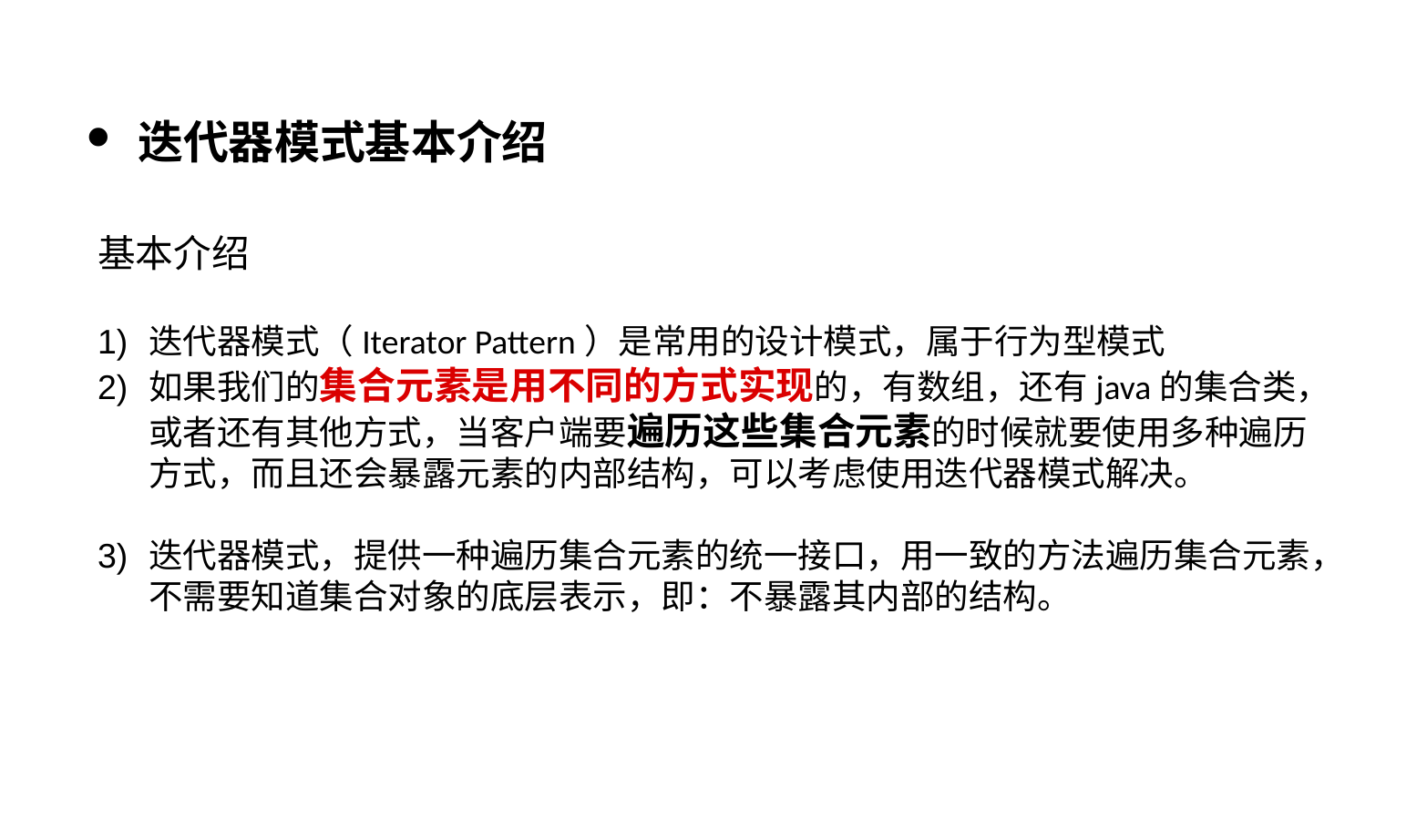

迭代器模式基本介绍

基本介绍

迭代器模式（Iterator Pattern）是常用的设计模式，属于行为型模式
如果我们的集合元素是用不同的方式实现的，有数组，还有java的集合类，或者还有其他方式，当客户端要遍历这些集合元素的时候就要使用多种遍历方式，而且还会暴露元素的内部结构，可以考虑使用迭代器模式解决。

迭代器模式，提供一种遍历集合元素的统一接口，用一致的方法遍历集合元素，不需要知道集合对象的底层表示，即：不暴露其内部的结构。